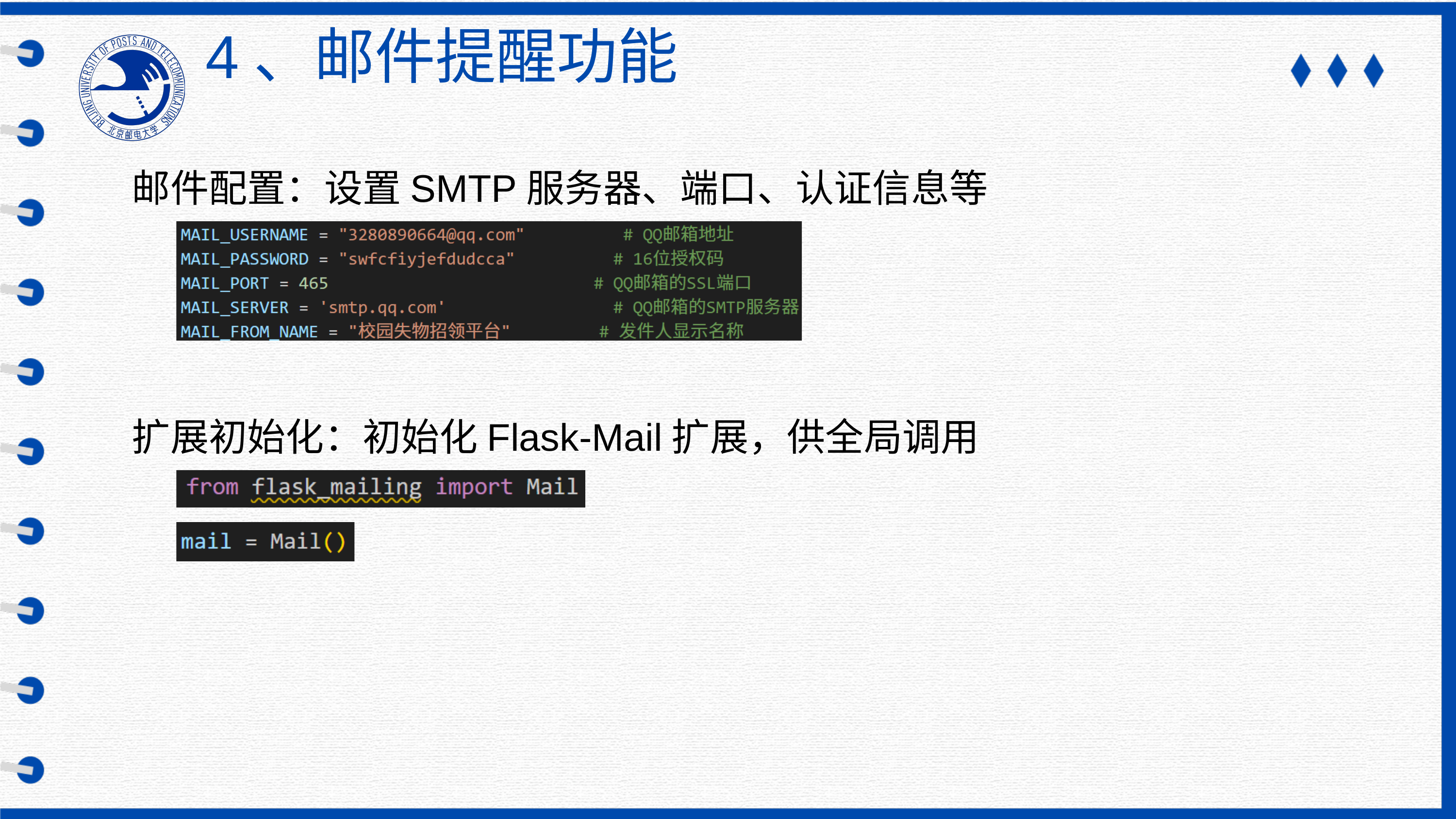

4、邮件提醒功能

邮件配置：设置SMTP服务器、端口、认证信息等

扩展初始化：初始化Flask-Mail扩展，供全局调用